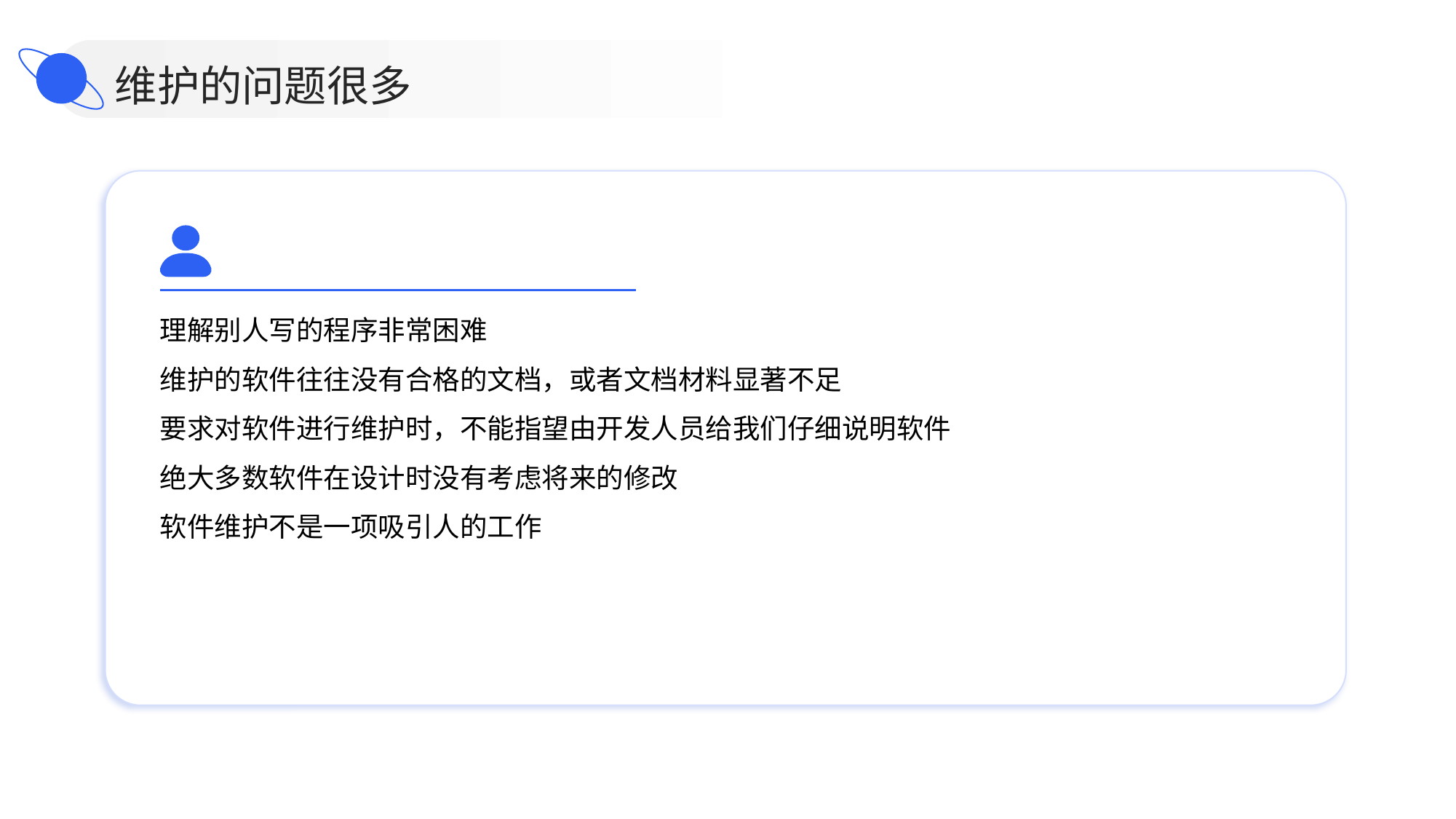

维护的问题很多

理解别人写的程序非常困难
维护的软件往往没有合格的文档，或者文档材料显著不足
要求对软件进行维护时，不能指望由开发人员给我们仔细说明软件
绝大多数软件在设计时没有考虑将来的修改
软件维护不是一项吸引人的工作